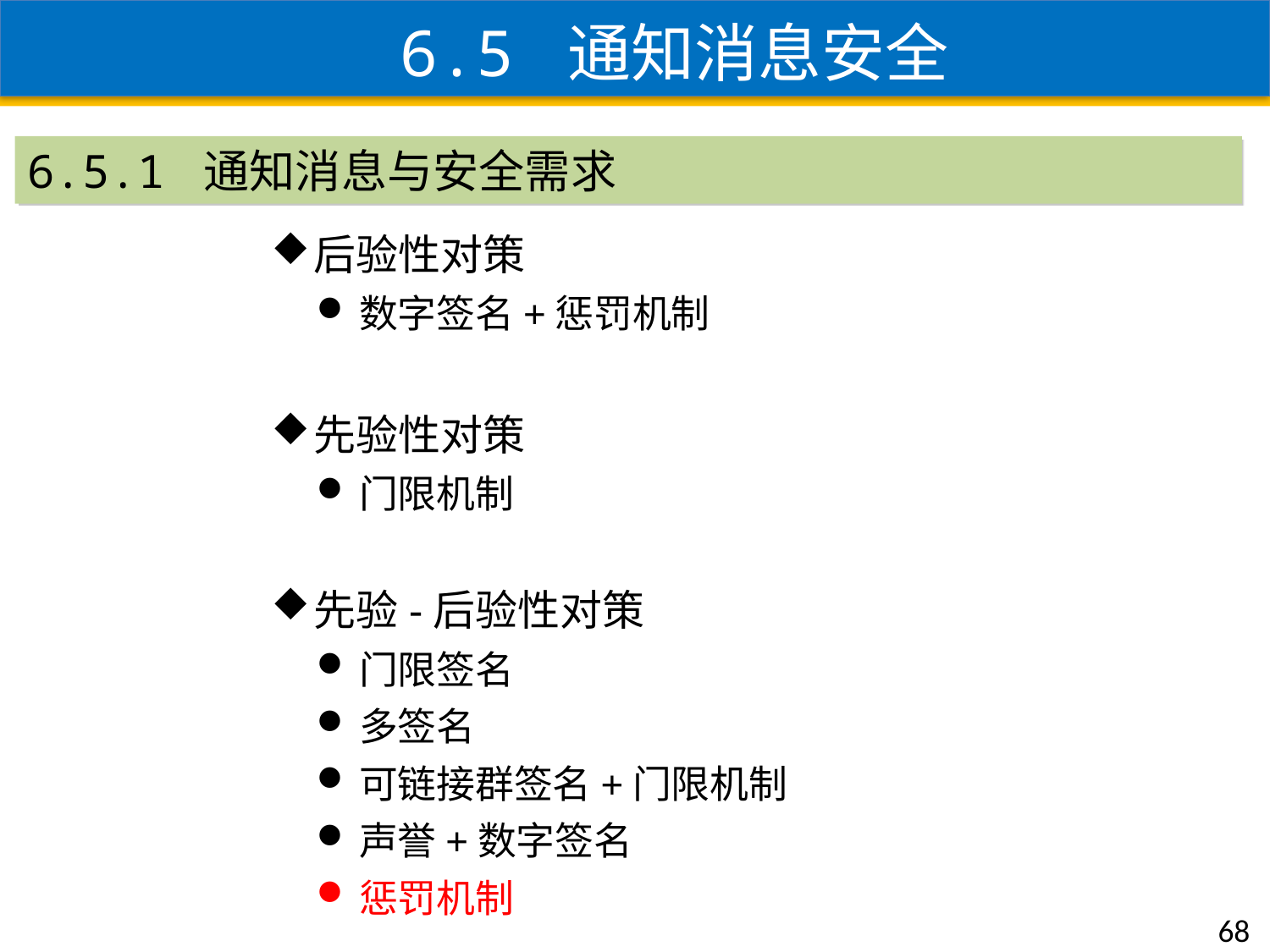

6.5 通知消息安全
6.5.1 通知消息与安全需求
后验性对策
数字签名+惩罚机制

先验性对策
门限机制

先验-后验性对策
门限签名
多签名
可链接群签名+门限机制
声誉+数字签名
惩罚机制

68